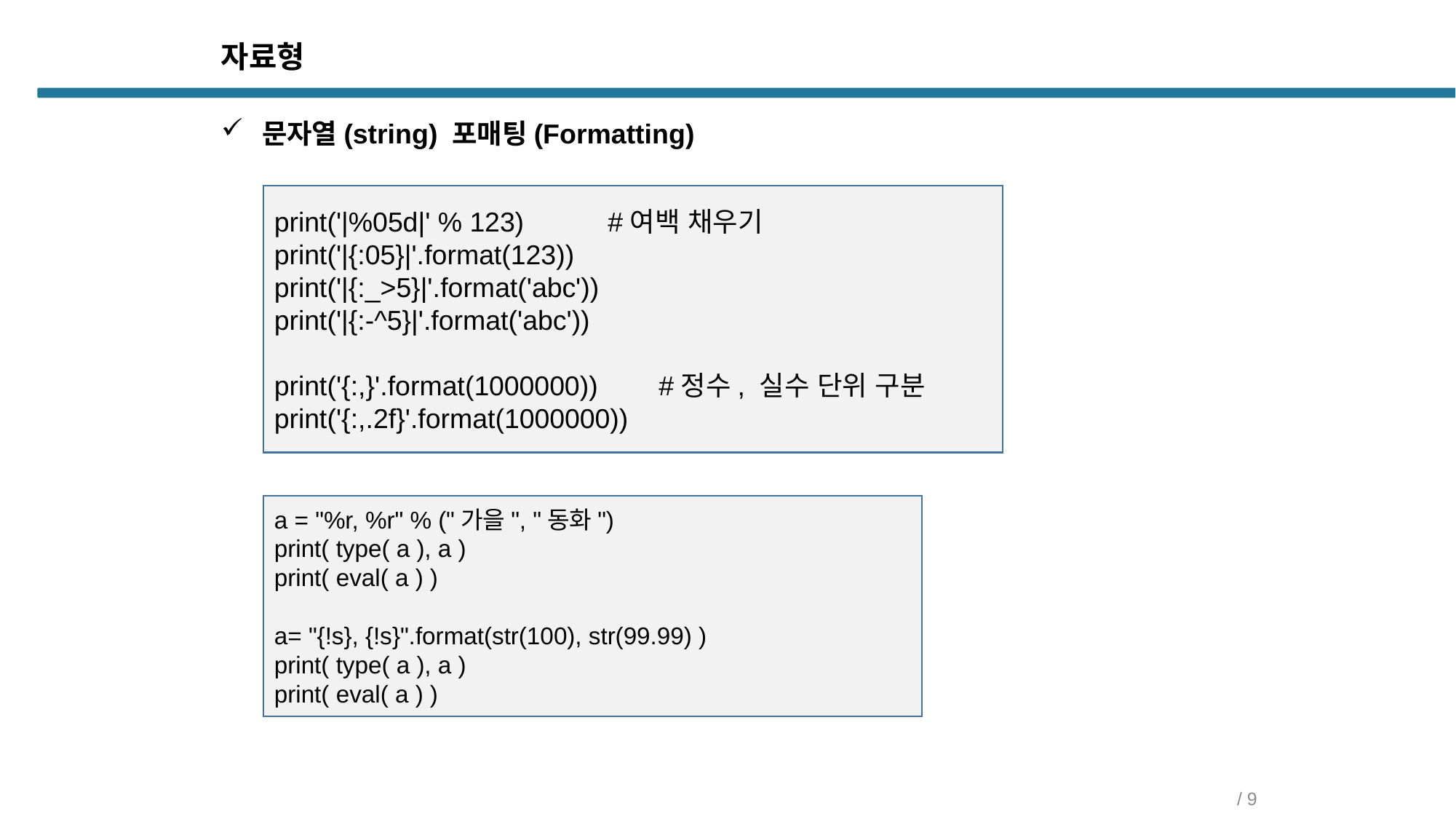

자료형
문자열(string) 포매팅(Formatting)
print('|%05d|' % 123)           #여백 채우기
print('|{:05}|'.format(123))
print('|{:_>5}|'.format('abc'))
print('|{:-^5}|'.format('abc'))

print('{:,}'.format(1000000))        #정수, 실수 단위 구분
print('{:,.2f}'.format(1000000))
a = "%r, %r" % ("가을", "동화")
print( type( a ), a )
print( eval( a ) )

a= "{!s}, {!s}".format(str(100), str(99.99) )
print( type( a ), a )
print( eval( a ) )
/ 9